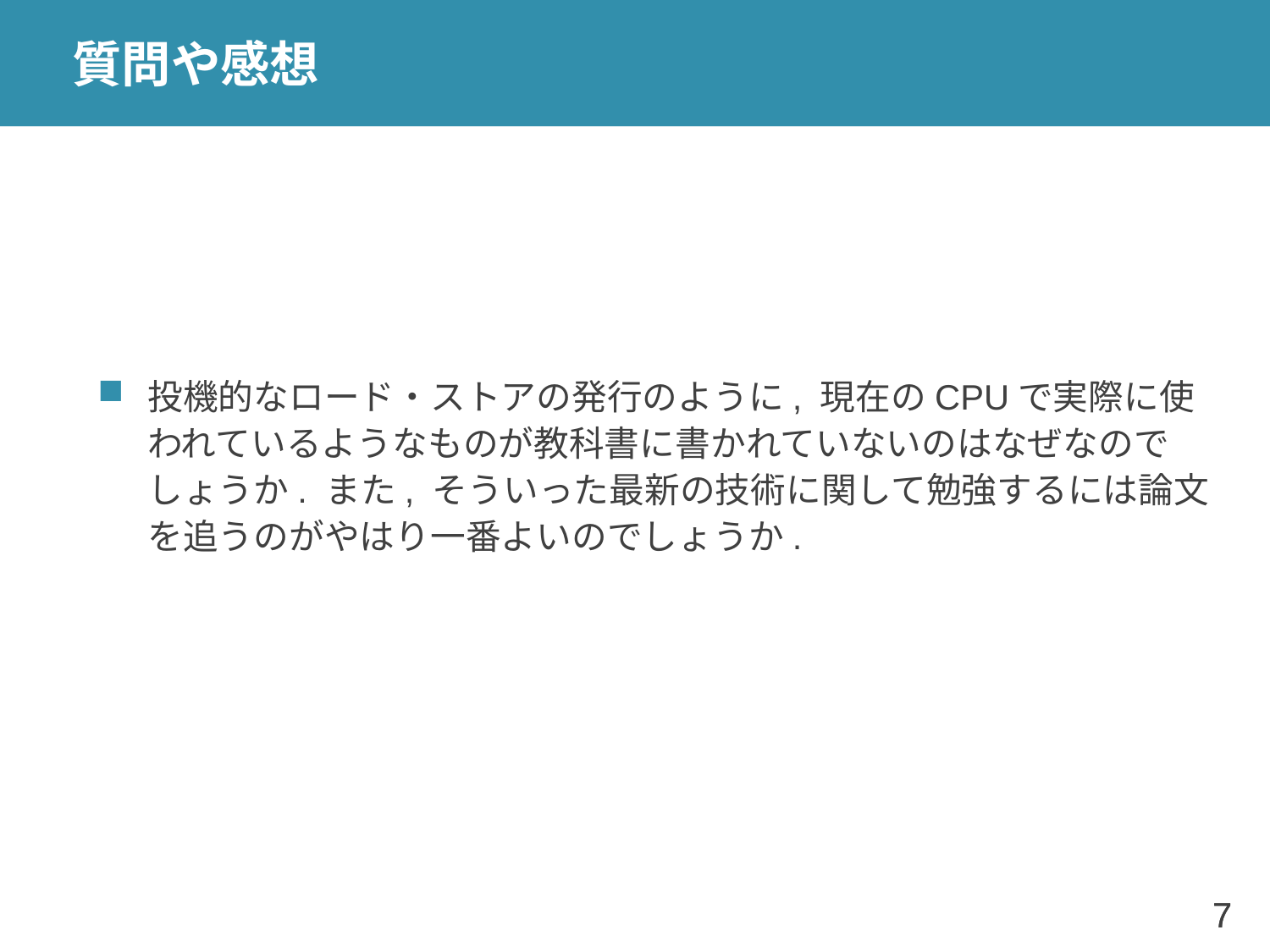

# 質問や感想
投機的なロード・ストアの発行のように, 現在のCPUで実際に使われているようなものが教科書に書かれていないのはなぜなのでしょうか. また, そういった最新の技術に関して勉強するには論文を追うのがやはり一番よいのでしょうか.